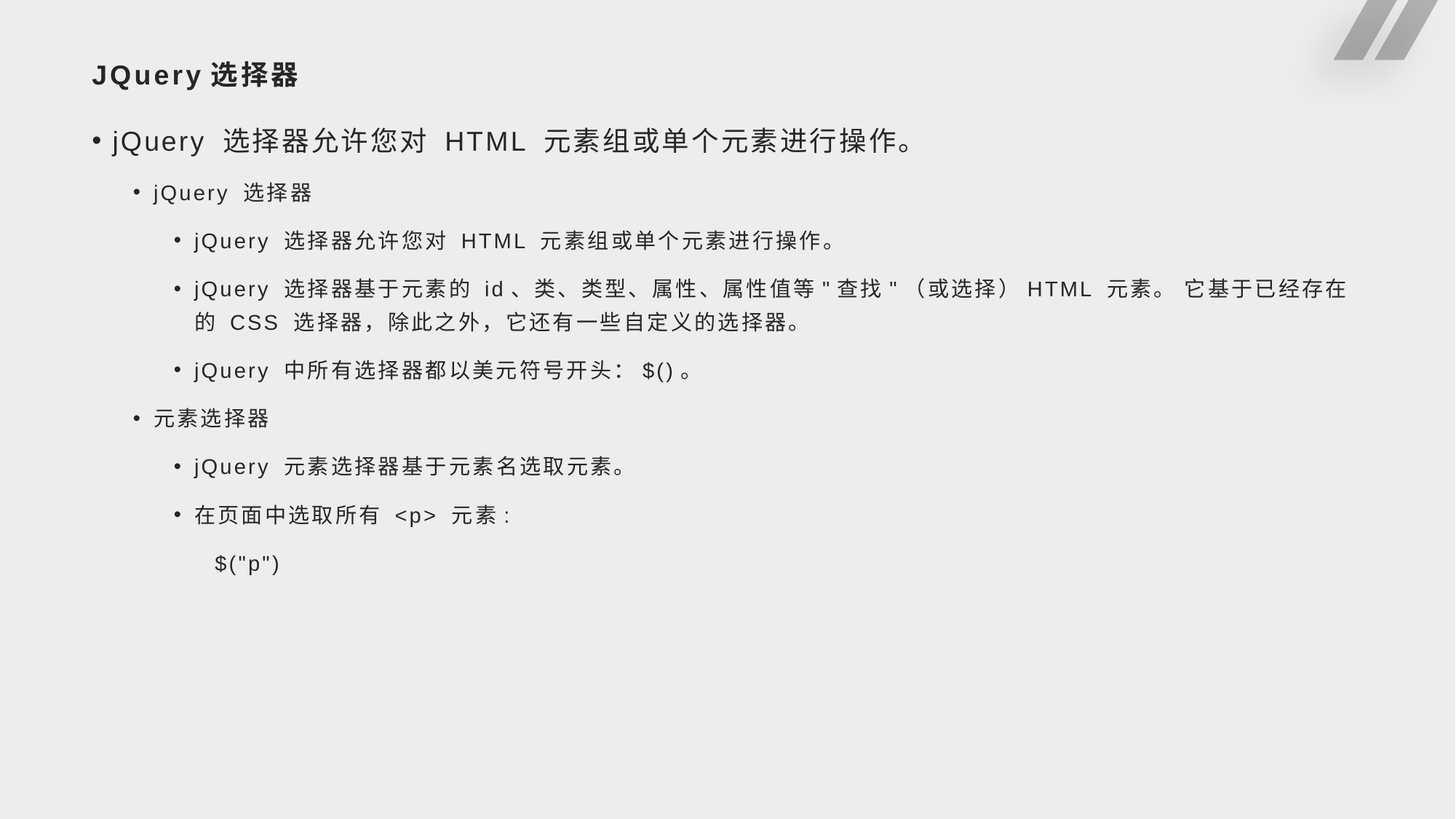

# JQuery选择器
jQuery 选择器允许您对 HTML 元素组或单个元素进行操作。
jQuery 选择器
jQuery 选择器允许您对 HTML 元素组或单个元素进行操作。
jQuery 选择器基于元素的 id、类、类型、属性、属性值等"查找"（或选择）HTML 元素。 它基于已经存在的 CSS 选择器，除此之外，它还有一些自定义的选择器。
jQuery 中所有选择器都以美元符号开头：$()。
元素选择器
jQuery 元素选择器基于元素名选取元素。
在页面中选取所有 <p> 元素:
$("p")